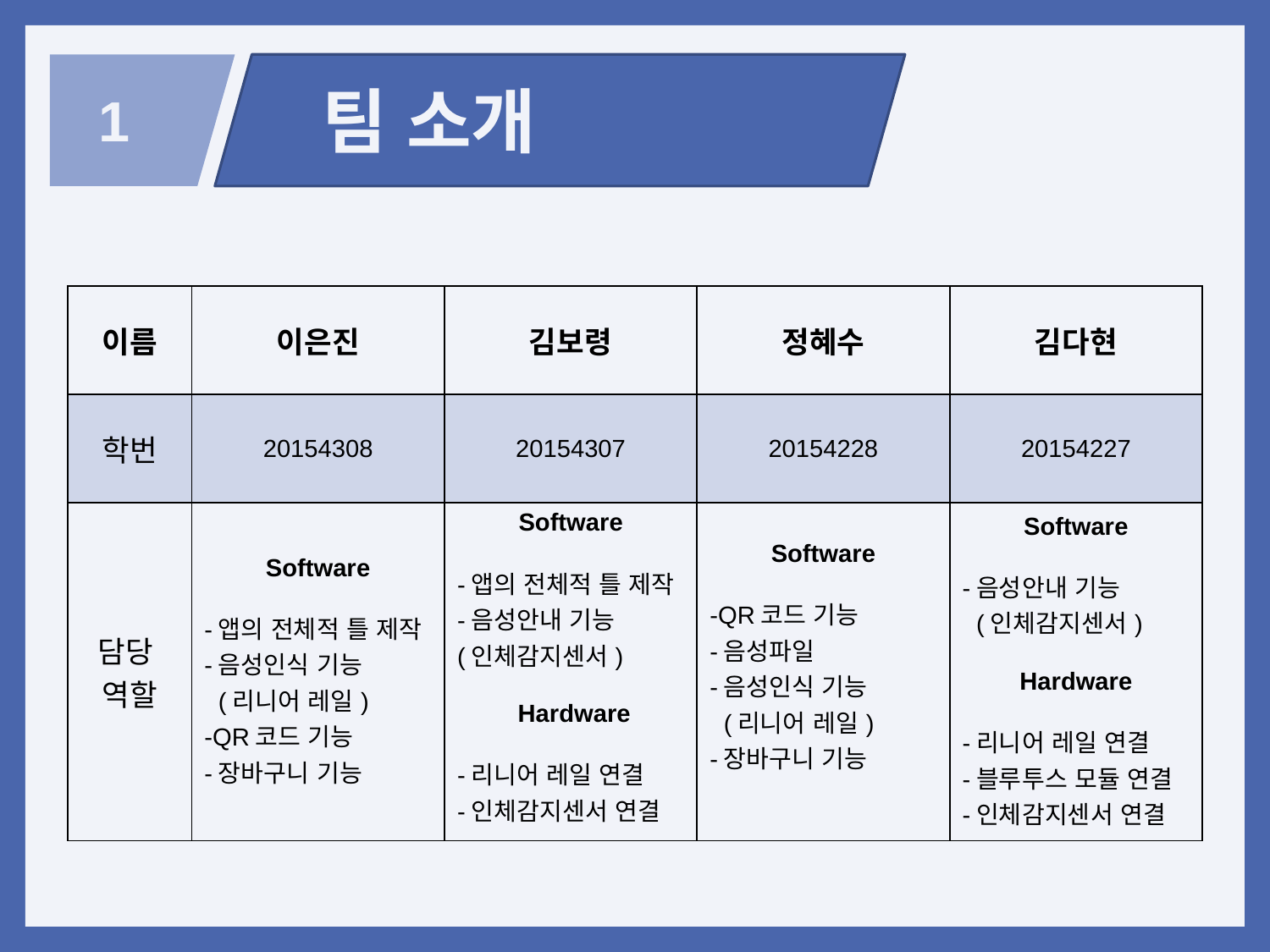

팀 소개
  1
| 이름 | 이은진 | 김보령 | 정혜수 | 김다현 |
| --- | --- | --- | --- | --- |
| 학번 | 20154308 | 20154307 | 20154228 | 20154227 |
| 담당 역할 | Software -앱의 전체적 틀 제작 -음성인식 기능 (리니어 레일) -QR코드 기능 -장바구니 기능 | Software -앱의 전체적 틀 제작 -음성안내 기능 (인체감지센서) Hardware -리니어 레일 연결 -인체감지센서 연결 | Software -QR코드 기능 -음성파일 -음성인식 기능 (리니어 레일) -장바구니 기능 | Software -음성안내 기능 (인체감지센서) Hardware -리니어 레일 연결 -블루투스 모듈 연결 -인체감지센서 연결 |